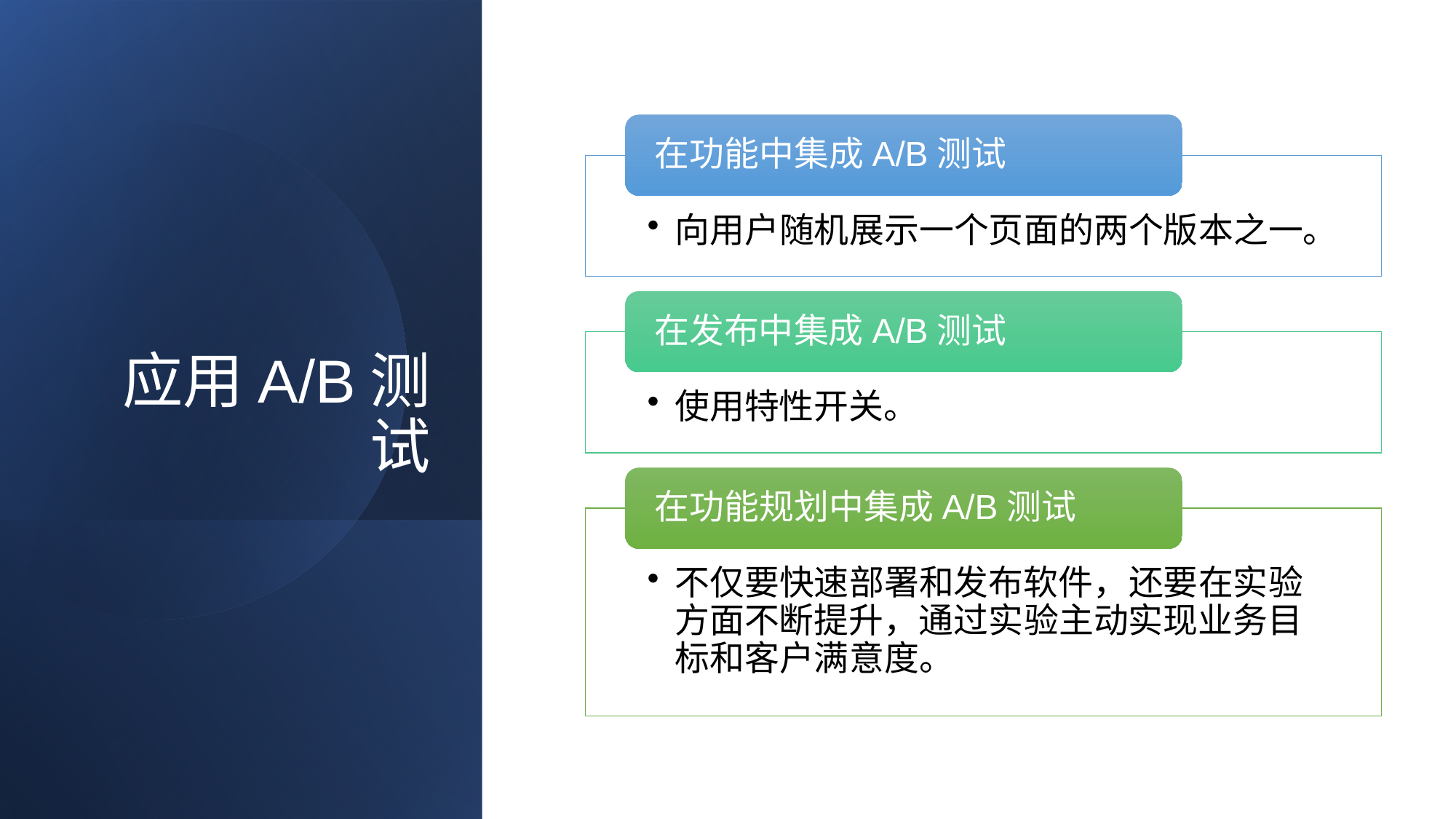

向用户随机展示一个页面的两个版本之一。
在功能中集成A/B测试
使用特性开关。
在发布中集成A/B测试
不仅要快速部署和发布软件，还要在实验方面不断提升，通过实验主动实现业务目标和客户满意度。
在功能规划中集成A/B测试

# 应用A/B测试